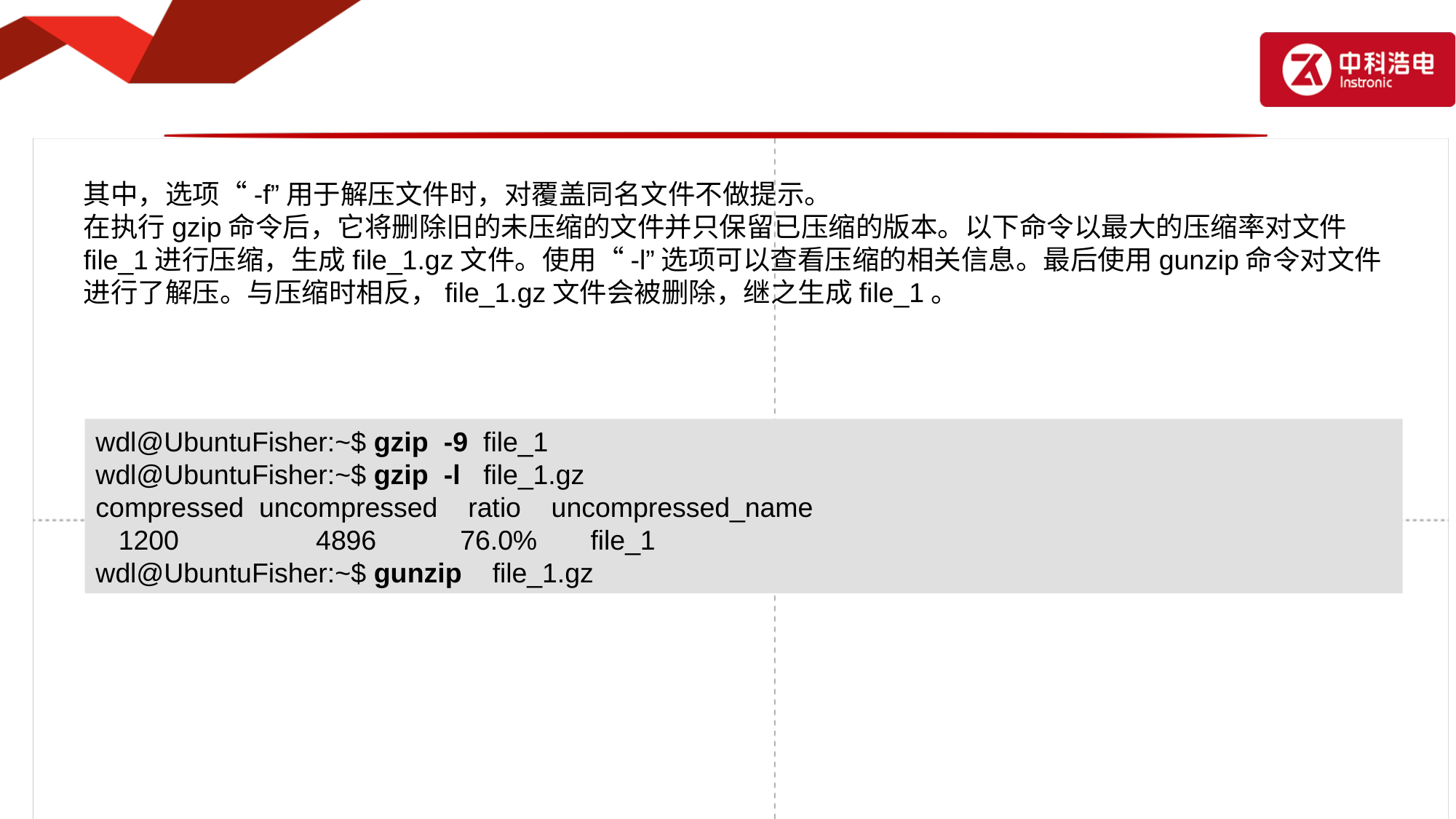

其中，选项“-f”用于解压文件时，对覆盖同名文件不做提示。
在执行gzip命令后，它将删除旧的未压缩的文件并只保留已压缩的版本。以下命令以最大的压缩率对文件file_1进行压缩，生成file_1.gz文件。使用“-l”选项可以查看压缩的相关信息。最后使用gunzip命令对文件进行了解压。与压缩时相反，file_1.gz文件会被删除，继之生成file_1。
wdl@UbuntuFisher:~$ gzip  -9  file_1
wdl@UbuntuFisher:~$ gzip  -l   file_1.gz
compressed  uncompressed    ratio    uncompressed_name
   1200                  4896           76.0%       file_1
wdl@UbuntuFisher:~$ gunzip    file_1.gz